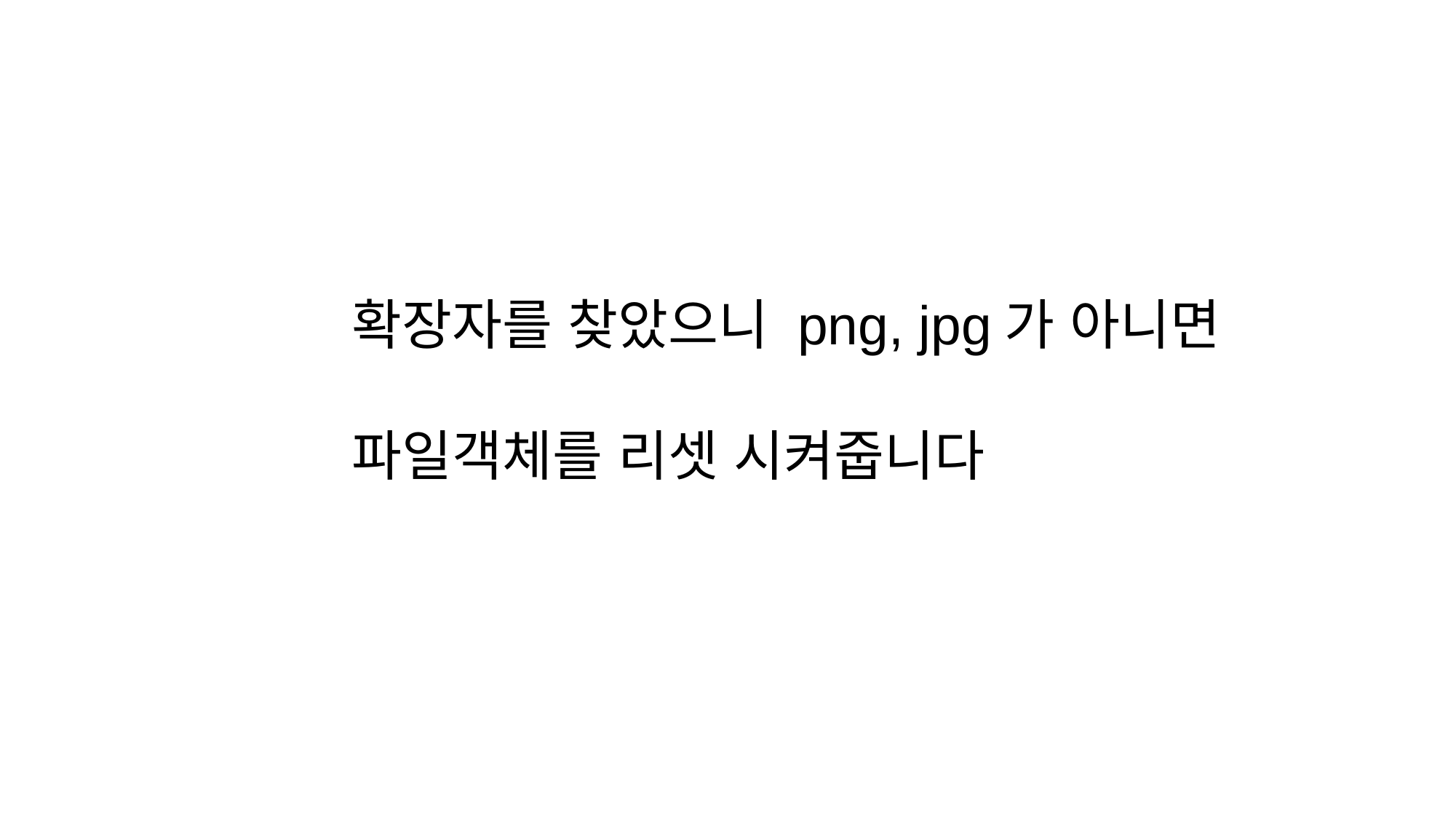

확장자를 찾았으니 png, jpg가 아니면

파일객체를 리셋 시켜줍니다